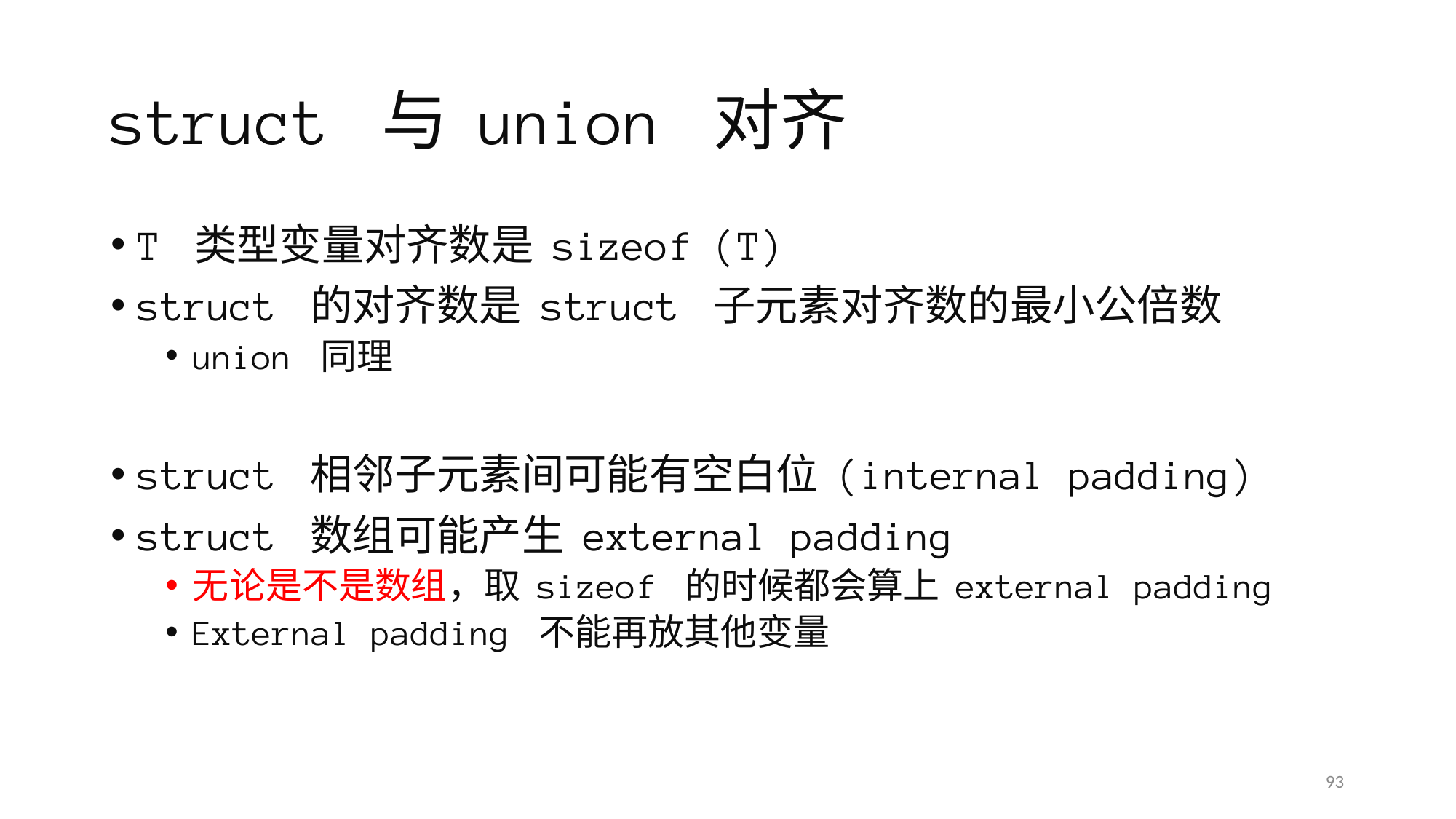

# struct 与 union 对齐
T 类型变量对齐数是 sizeof (T)
struct 的对齐数是 struct 子元素对齐数的最小公倍数
union 同理

struct 相邻子元素间可能有空白位 (internal padding)
struct 数组可能产生 external padding
无论是不是数组，取 sizeof 的时候都会算上 external padding
External padding 不能再放其他变量

93